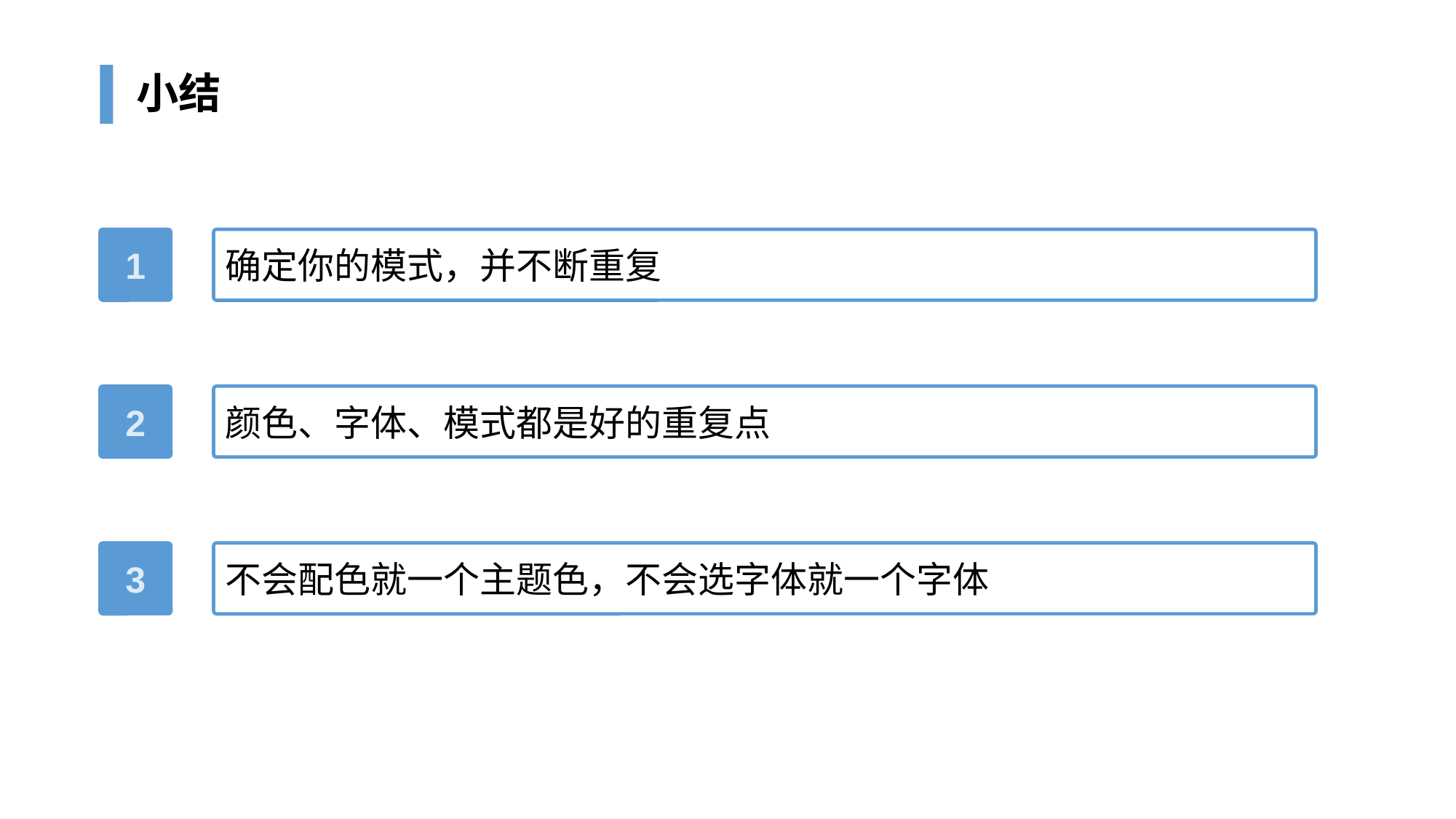

# 小结
1
确定你的模式，并不断重复
2
颜色、字体、模式都是好的重复点
3
不会配色就一个主题色，不会选字体就一个字体